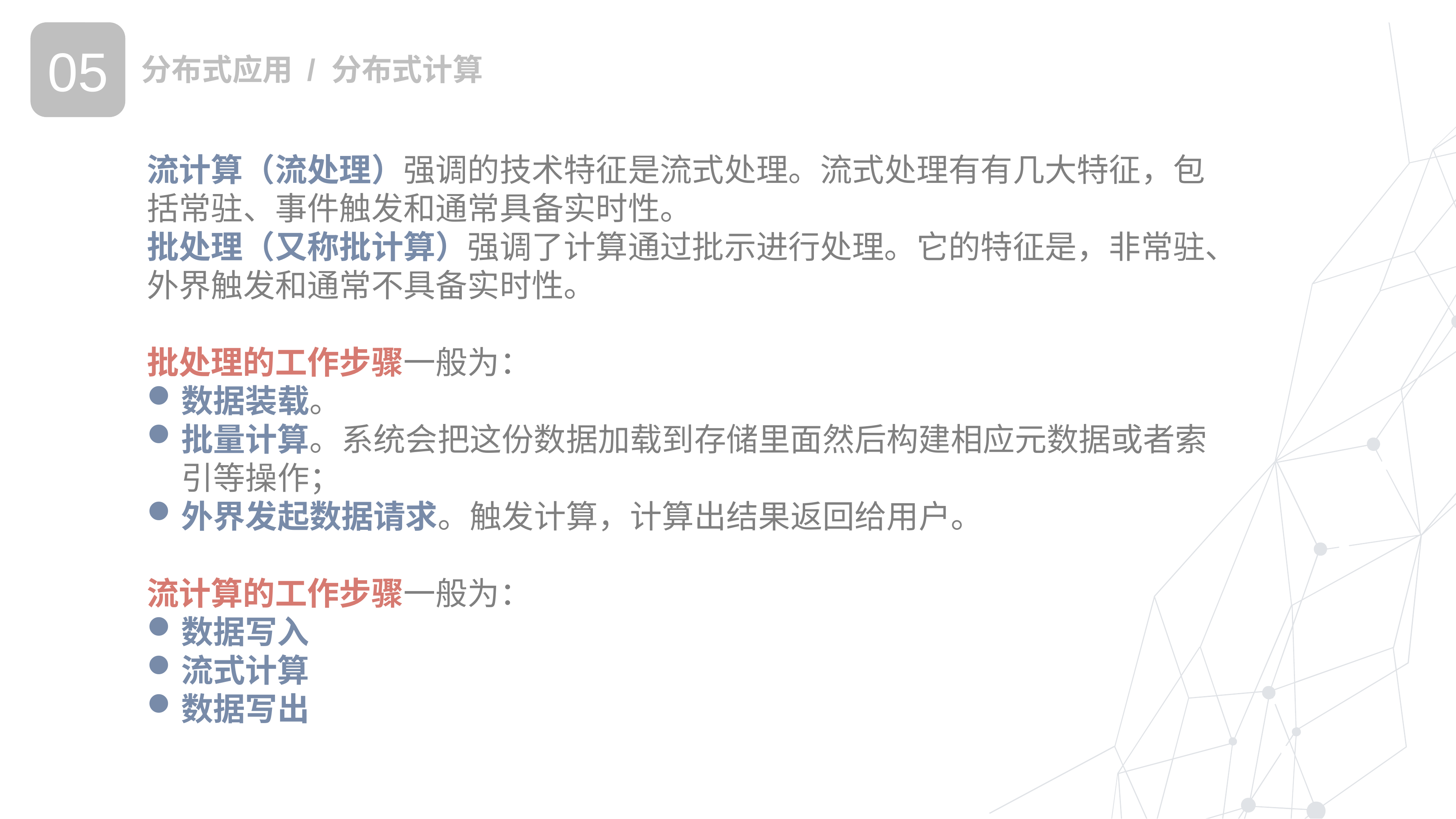

05
分布式应用 / 分布式计算

流计算（流处理）强调的技术特征是流式处理。流式处理有有几大特征，包括常驻、事件触发和通常具备实时性。
批处理（又称批计算）强调了计算通过批示进行处理。它的特征是，非常驻、外界触发和通常不具备实时性。

批处理的工作步骤一般为：
数据装载。
批量计算。系统会把这份数据加载到存储里面然后构建相应元数据或者索引等操作；
外界发起数据请求。触发计算，计算出结果返回给用户。

流计算的工作步骤一般为：
数据写入
流式计算
数据写出